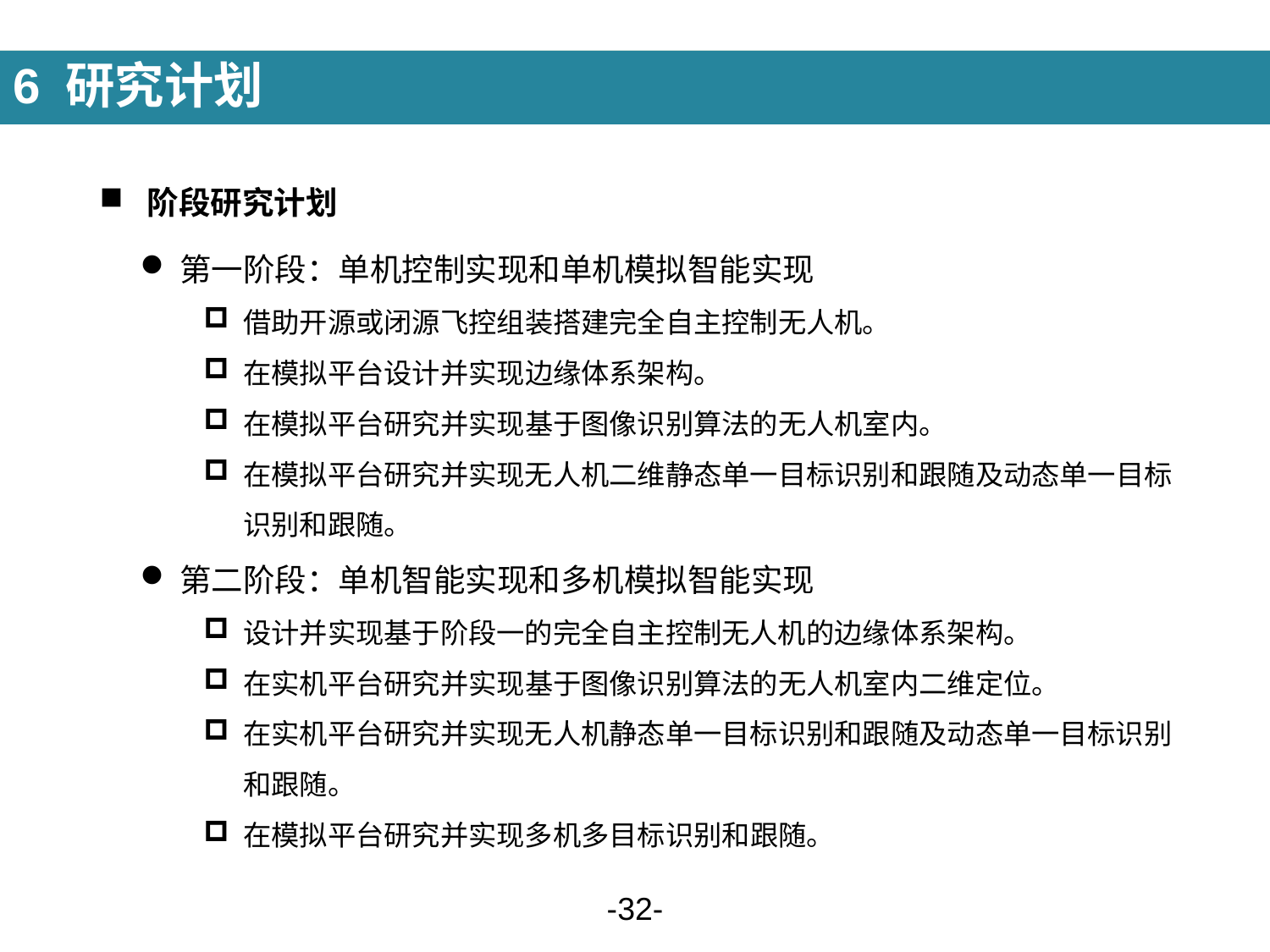

6 研究计划

阶段研究计划
第一阶段：单机控制实现和单机模拟智能实现
借助开源或闭源飞控组装搭建完全自主控制无人机。
在模拟平台设计并实现边缘体系架构。
在模拟平台研究并实现基于图像识别算法的无人机室内。
在模拟平台研究并实现无人机二维静态单一目标识别和跟随及动态单一目标识别和跟随。
第二阶段：单机智能实现和多机模拟智能实现
设计并实现基于阶段一的完全自主控制无人机的边缘体系架构。
在实机平台研究并实现基于图像识别算法的无人机室内二维定位。
在实机平台研究并实现无人机静态单一目标识别和跟随及动态单一目标识别和跟随。
在模拟平台研究并实现多机多目标识别和跟随。
-32-